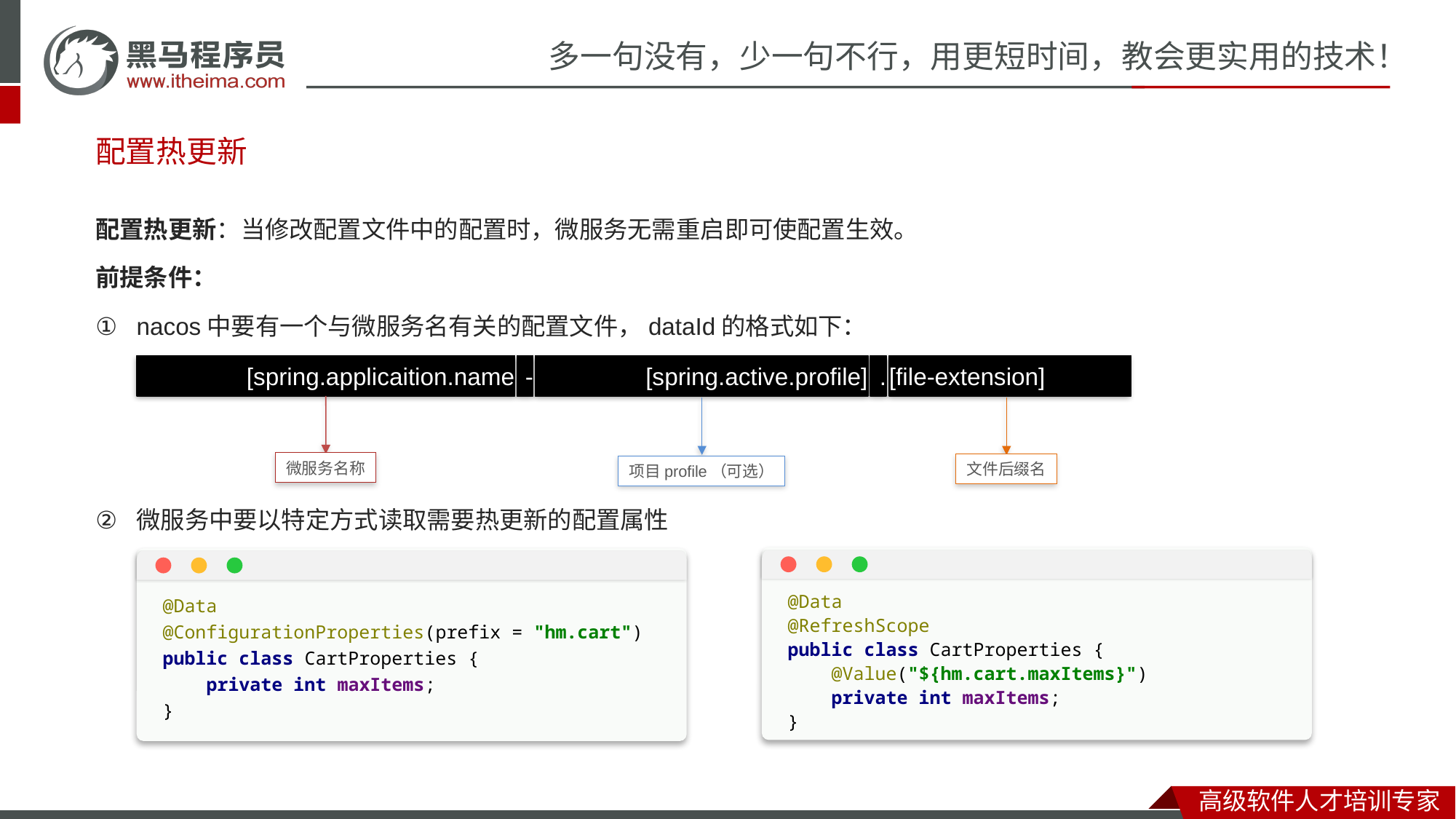

配置热更新
配置热更新：当修改配置文件中的配置时，微服务无需重启即可使配置生效。
前提条件：
nacos中要有一个与微服务名有关的配置文件，dataId的格式如下：

微服务中要以特定方式读取需要热更新的配置属性
.
[spring.applicaition.name
-
[spring.active.profile]
[file-extension]
微服务名称
文件后缀名
项目profile（可选）

@Data
@RefreshScope
public class CartProperties {
    @Value("${hm.cart.maxItems}")
    private int maxItems;
}

@Data
@ConfigurationProperties(prefix = "hm.cart")
public class CartProperties {
    private int maxItems;
}